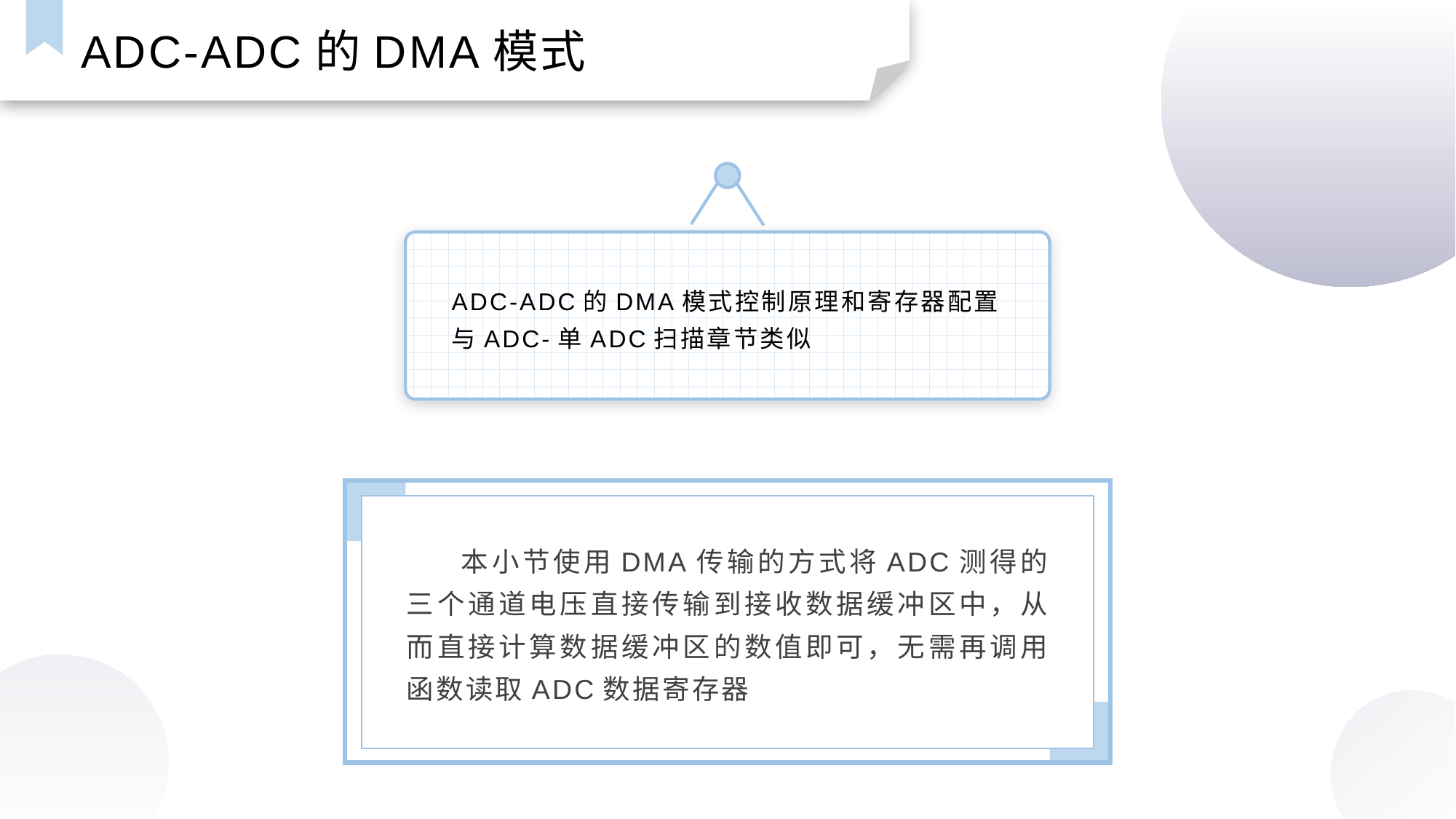

ADC-ADC的DMA模式

ADC-ADC的DMA模式控制原理和寄存器配置与ADC-单ADC扫描章节类似

本小节使用DMA传输的方式将ADC测得的三个通道电压直接传输到接收数据缓冲区中，从而直接计算数据缓冲区的数值即可，无需再调用函数读取ADC数据寄存器